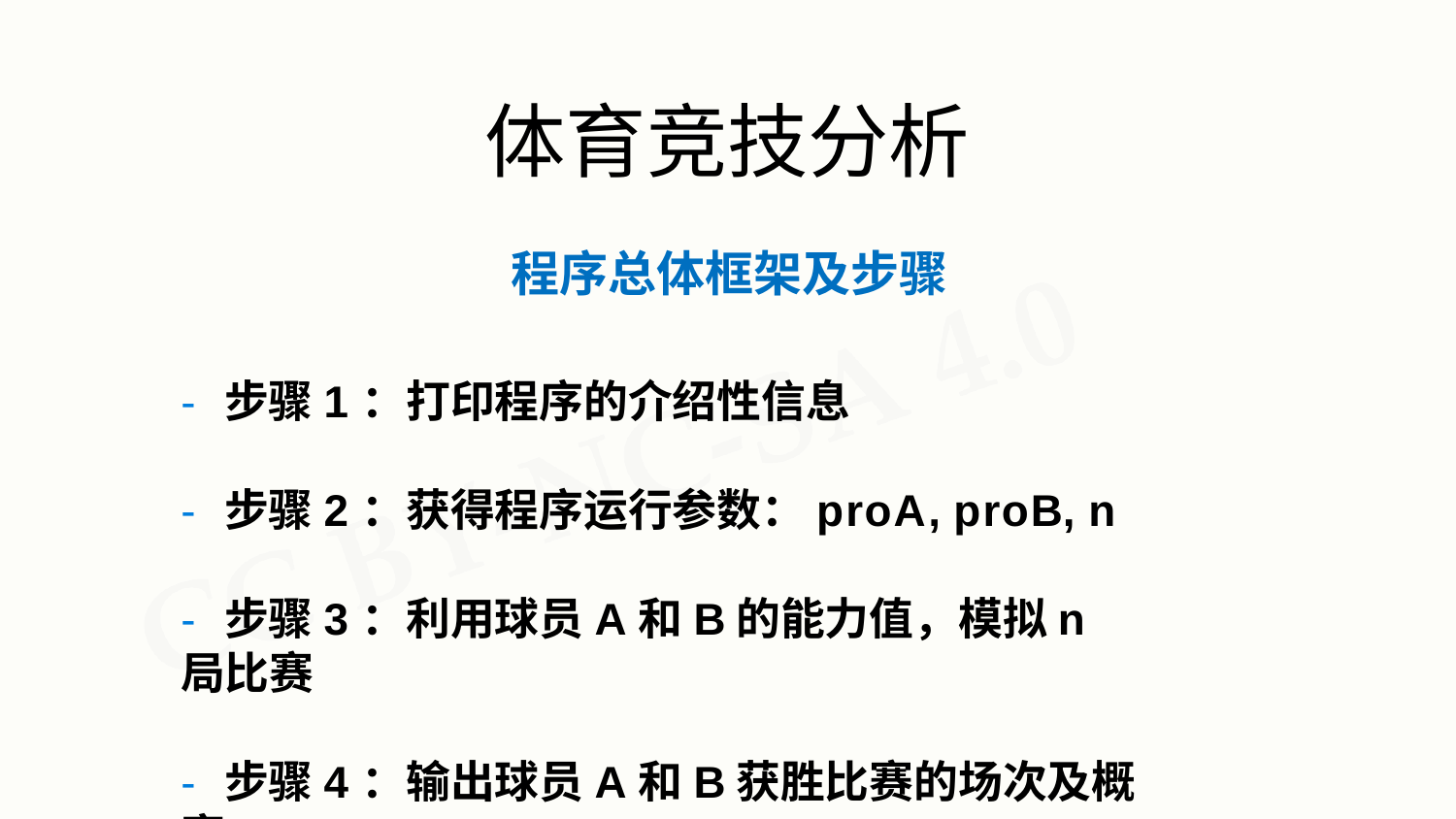

# 体育竞技分析
程序总体框架及步骤

- 步骤1：打印程序的介绍性信息

- 步骤2：获得程序运行参数：proA, proB, n

- 步骤3：利用球员A和B的能力值，模拟n局比赛

- 步骤4：输出球员A和B获胜比赛的场次及概率